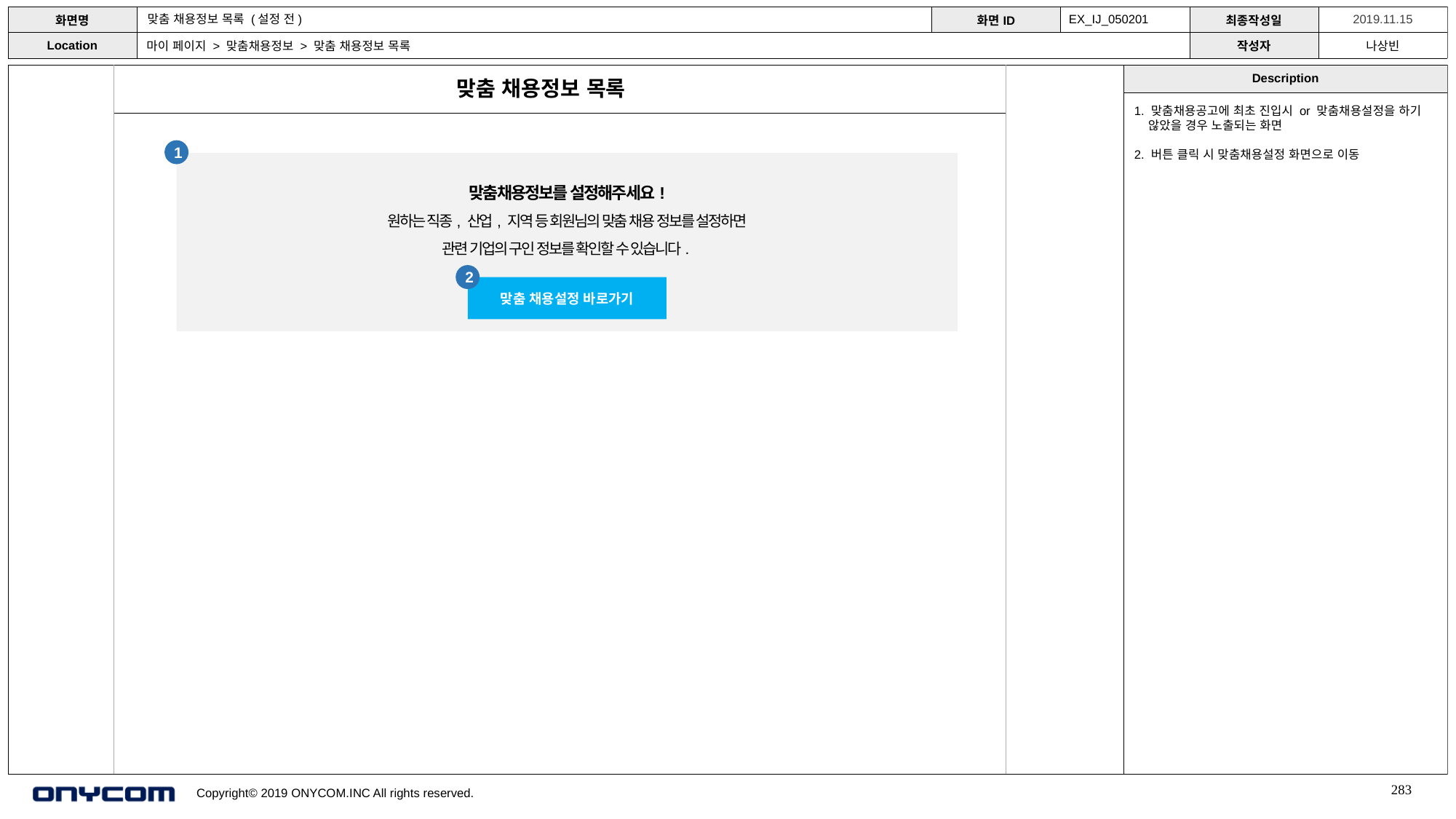

맞춤 채용정보 목록 (설정 전)
EX_IJ_050201
마이 페이지 > 맞춤채용정보 > 맞춤 채용정보 목록
맞춤 채용정보 목록
1. 맞춤채용공고에 최초 진입시 or 맞춤채용설정을 하기 않았을 경우 노출되는 화면

2. 버튼 클릭 시 맞춤채용설정 화면으로 이동
1
맞춤채용정보를 설정해주세요!
원하는 직종, 산업, 지역 등 회원님의 맞춤 채용 정보를 설정하면
관련 기업의 구인 정보를 확인할 수 있습니다.

2
맞춤 채용설정 바로가기
283